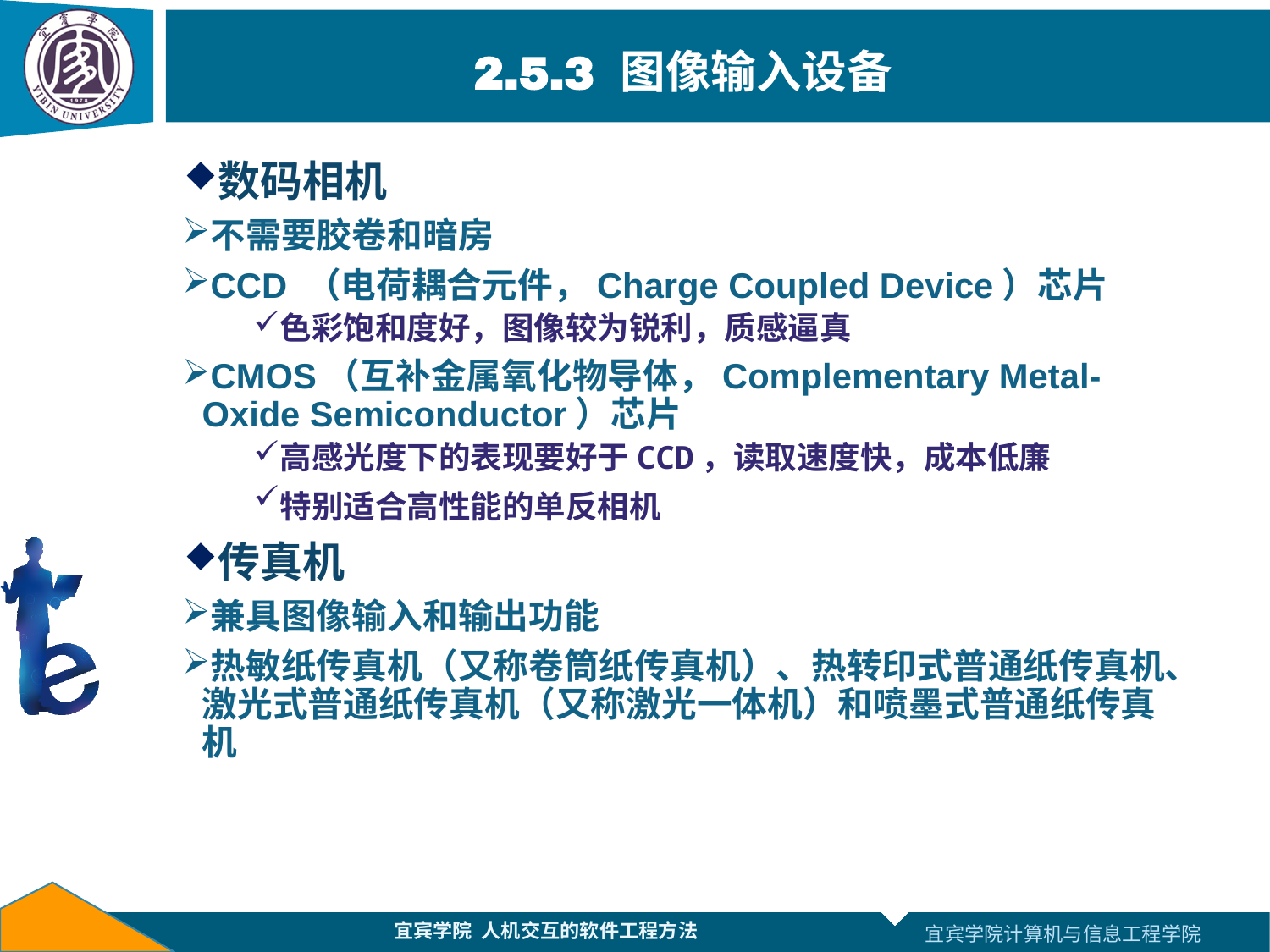

# 2.5.3 图像输入设备
数码相机
不需要胶卷和暗房
CCD （电荷耦合元件，Charge Coupled Device）芯片
色彩饱和度好，图像较为锐利，质感逼真
CMOS（互补金属氧化物导体，Complementary Metal-Oxide Semiconductor）芯片
高感光度下的表现要好于CCD，读取速度快，成本低廉
特别适合高性能的单反相机
传真机
兼具图像输入和输出功能
热敏纸传真机（又称卷筒纸传真机）、热转印式普通纸传真机、激光式普通纸传真机（又称激光一体机）和喷墨式普通纸传真机
54
宜宾学院  人机交互的软件工程方法